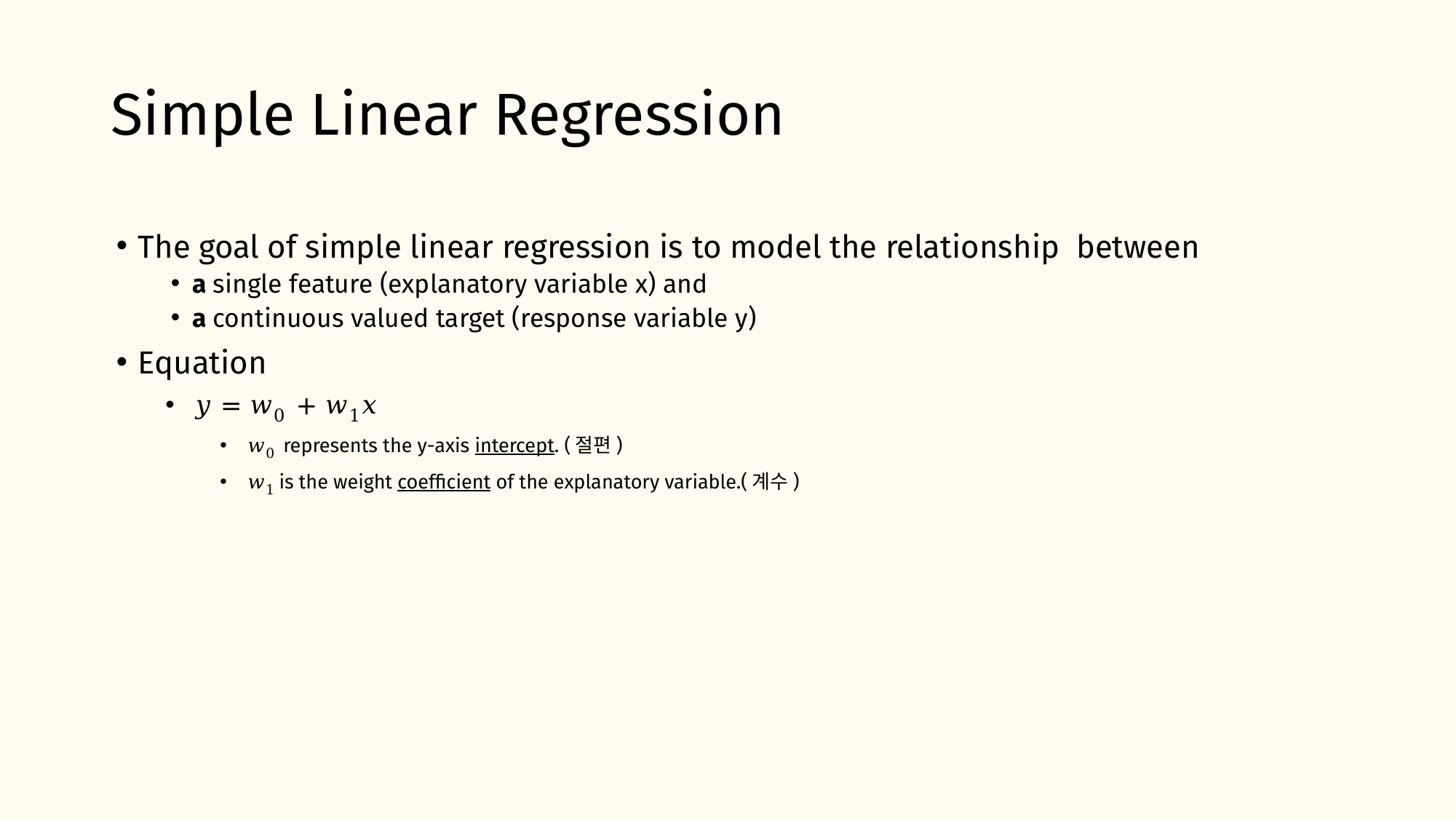

# Simple Linear Regression
The goal of simple linear regression is to model the relationship  between
a single feature (explanatory variable x) and
a continuous valued target (response variable y)
Equation
𝑦 = 𝑤0  + 𝑤1𝑥
𝑤0  represents the y-axis intercept. (절편)
𝑤1 is the weight coefficient of the explanatory variable.(계수)